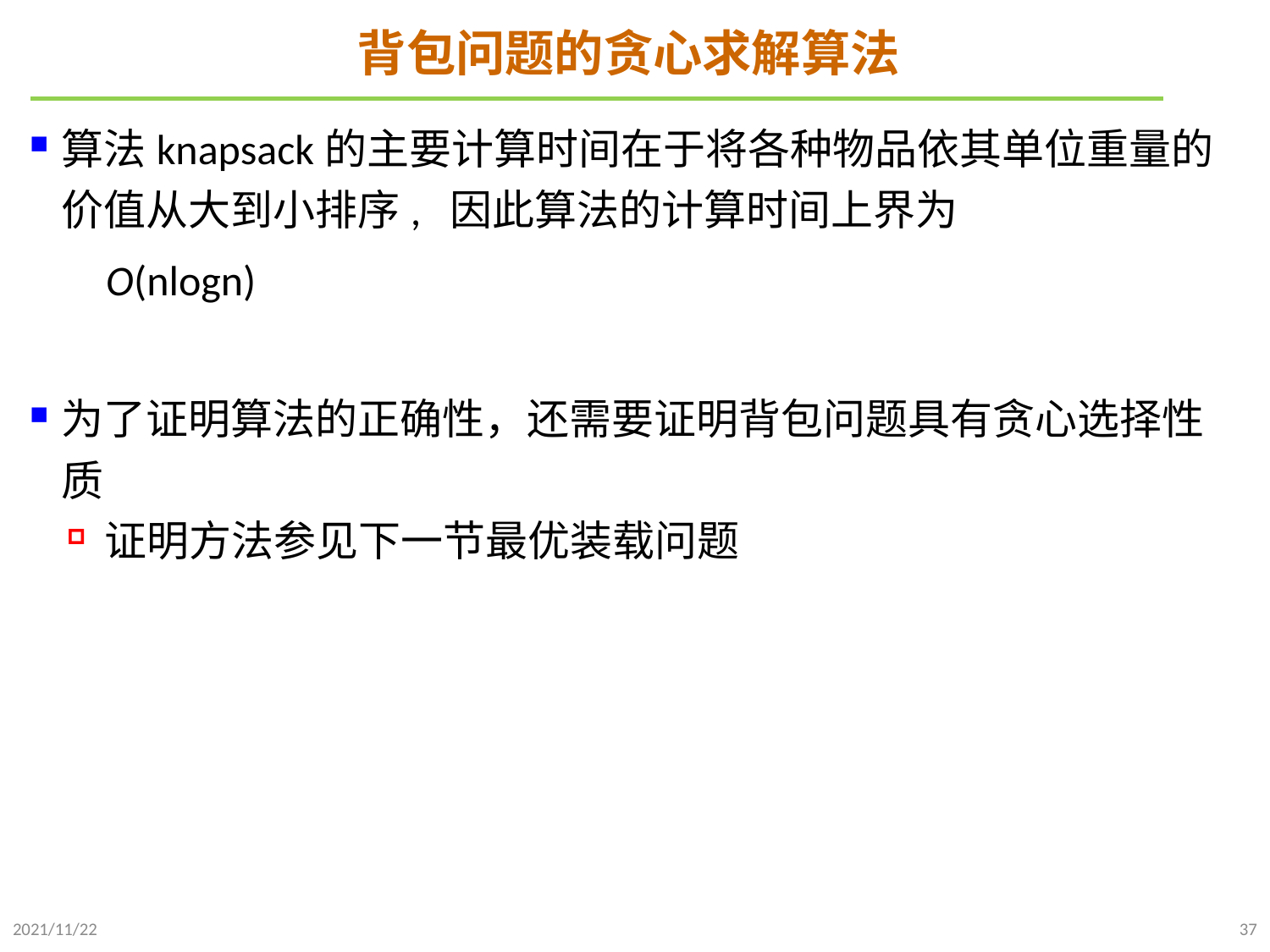

# 背包问题的贪心求解算法
算法knapsack的主要计算时间在于将各种物品依其单位重量的价值从大到小排序,  因此算法的计算时间上界为
        O(nlogn)

为了证明算法的正确性，还需要证明背包问题具有贪心选择性质
证明方法参见下一节最优装载问题

2021/11/22
37